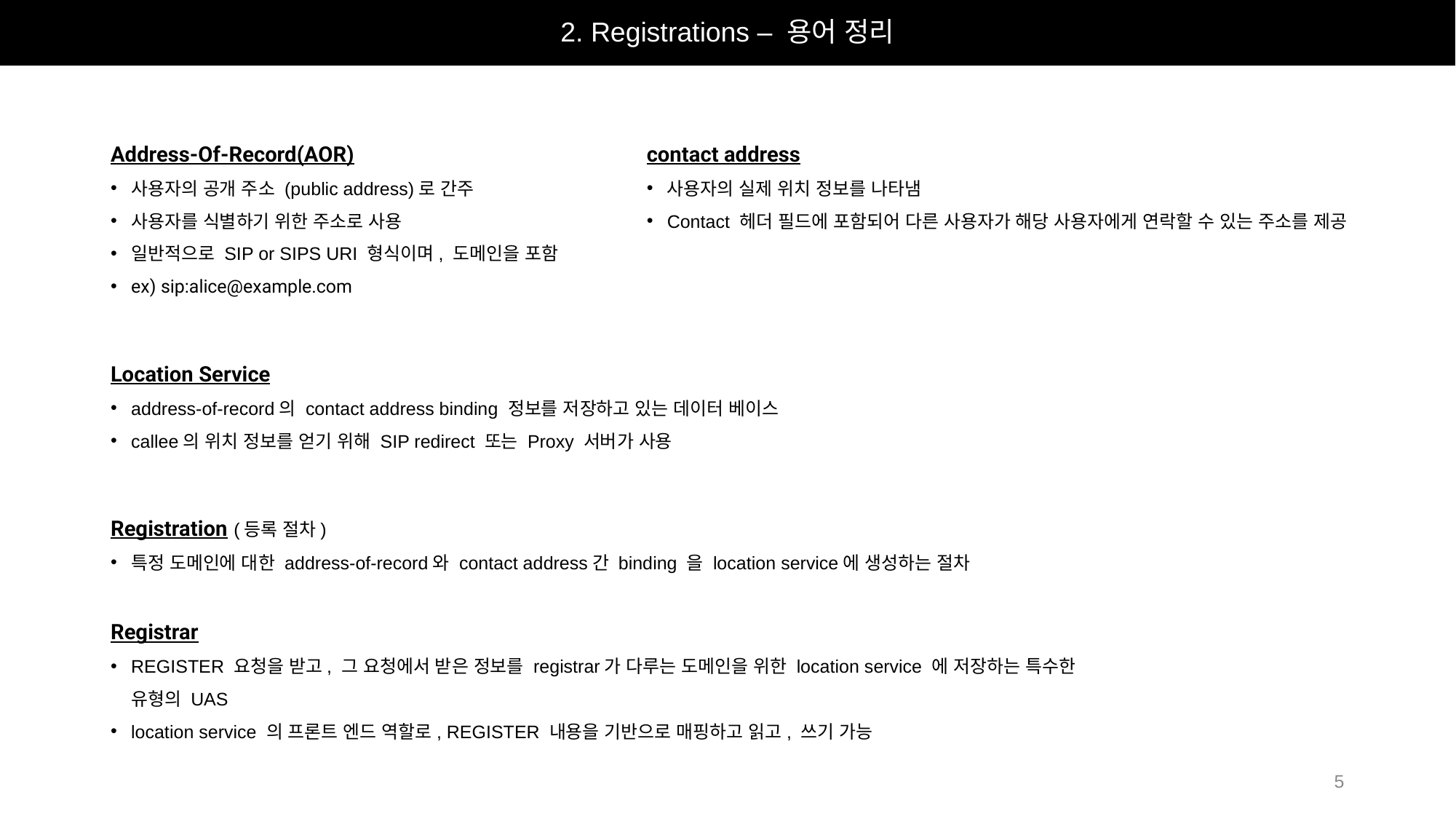

# 2. Registrations – 용어 정리
Address-Of-Record(AOR)
사용자의 공개 주소 (public address)로 간주
사용자를 식별하기 위한 주소로 사용
일반적으로 SIP or SIPS URI 형식이며, 도메인을 포함
ex) sip:alice@example.com

Location Service
address-of-record의 contact address binding 정보를 저장하고 있는 데이터 베이스
callee의 위치 정보를 얻기 위해 SIP redirect 또는 Proxy 서버가 사용

Registration (등록 절차)
특정 도메인에 대한 address-of-record와 contact address간 binding 을 location service에 생성하는 절차

Registrar
REGISTER 요청을 받고, 그 요청에서 받은 정보를 registrar가 다루는 도메인을 위한 location service 에 저장하는 특수한 유형의 UAS
location service 의 프론트 엔드 역할로, REGISTER 내용을 기반으로 매핑하고 읽고, 쓰기 가능
contact address
사용자의 실제 위치 정보를 나타냄
Contact 헤더 필드에 포함되어 다른 사용자가 해당 사용자에게 연락할 수 있는 주소를 제공
5